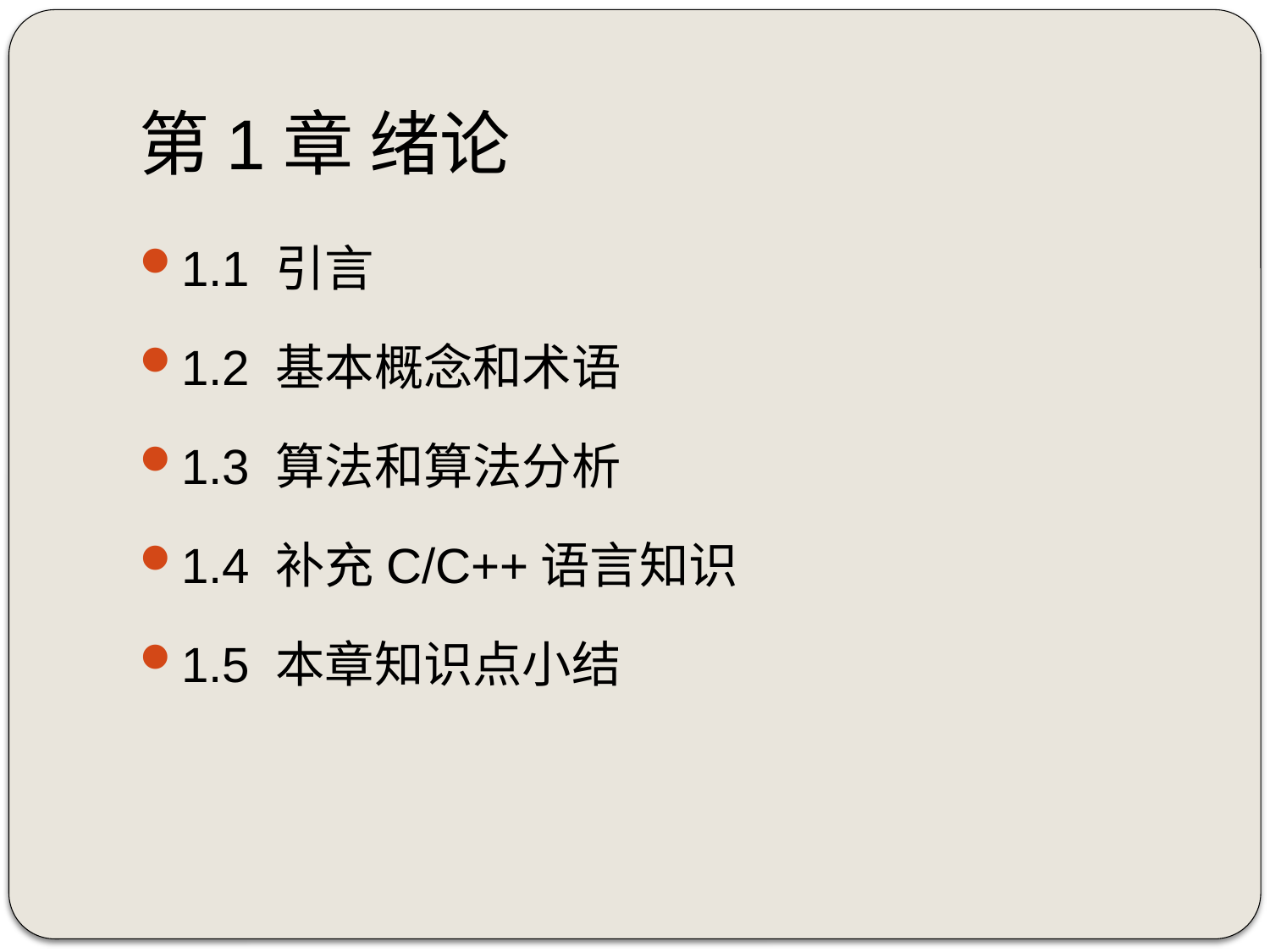

# 第1章 绪论
1.1 引言
1.2 基本概念和术语
1.3 算法和算法分析
1.4 补充C/C++语言知识
1.5 本章知识点小结